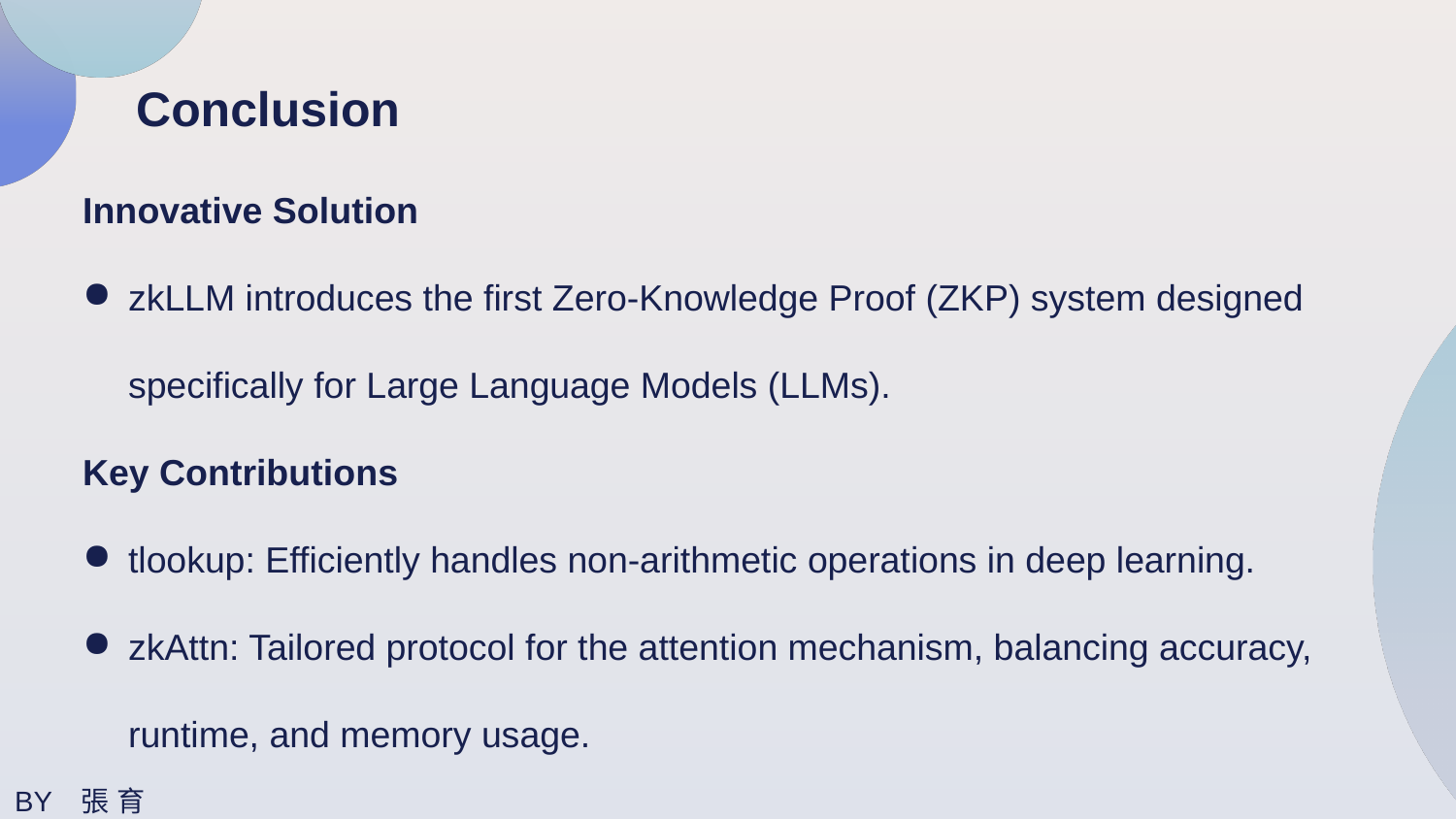

Conclusion
Innovative Solution
zkLLM introduces the first Zero-Knowledge Proof (ZKP) system designed specifically for Large Language Models (LLMs).
Key Contributions
tlookup: Efficiently handles non-arithmetic operations in deep learning.
zkAttn: Tailored protocol for the attention mechanism, balancing accuracy, runtime, and memory usage.
BY 張育丞